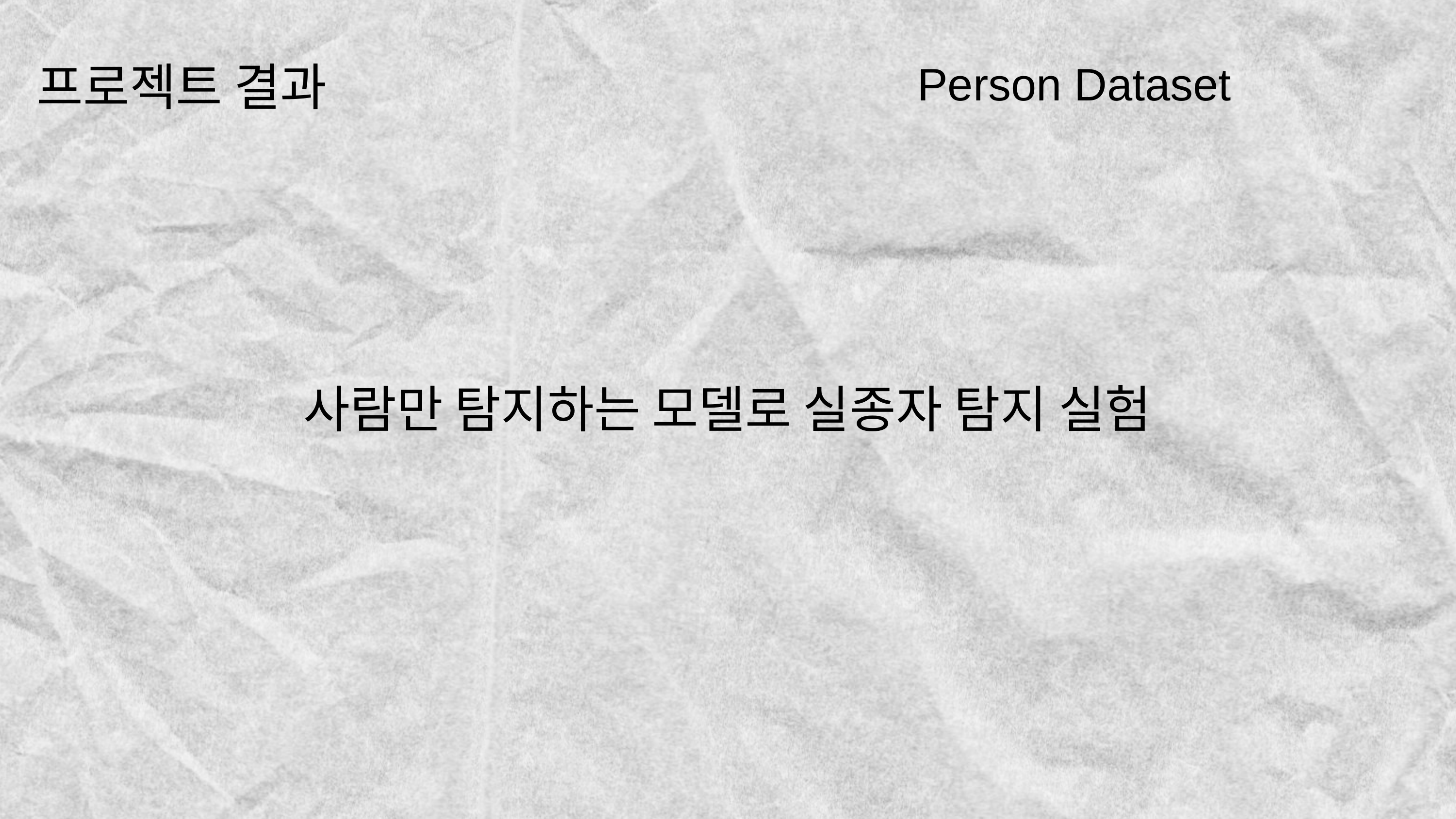

Person Dataset
프로젝트 결과
사람만 탐지하는 모델로 실종자 탐지 실험